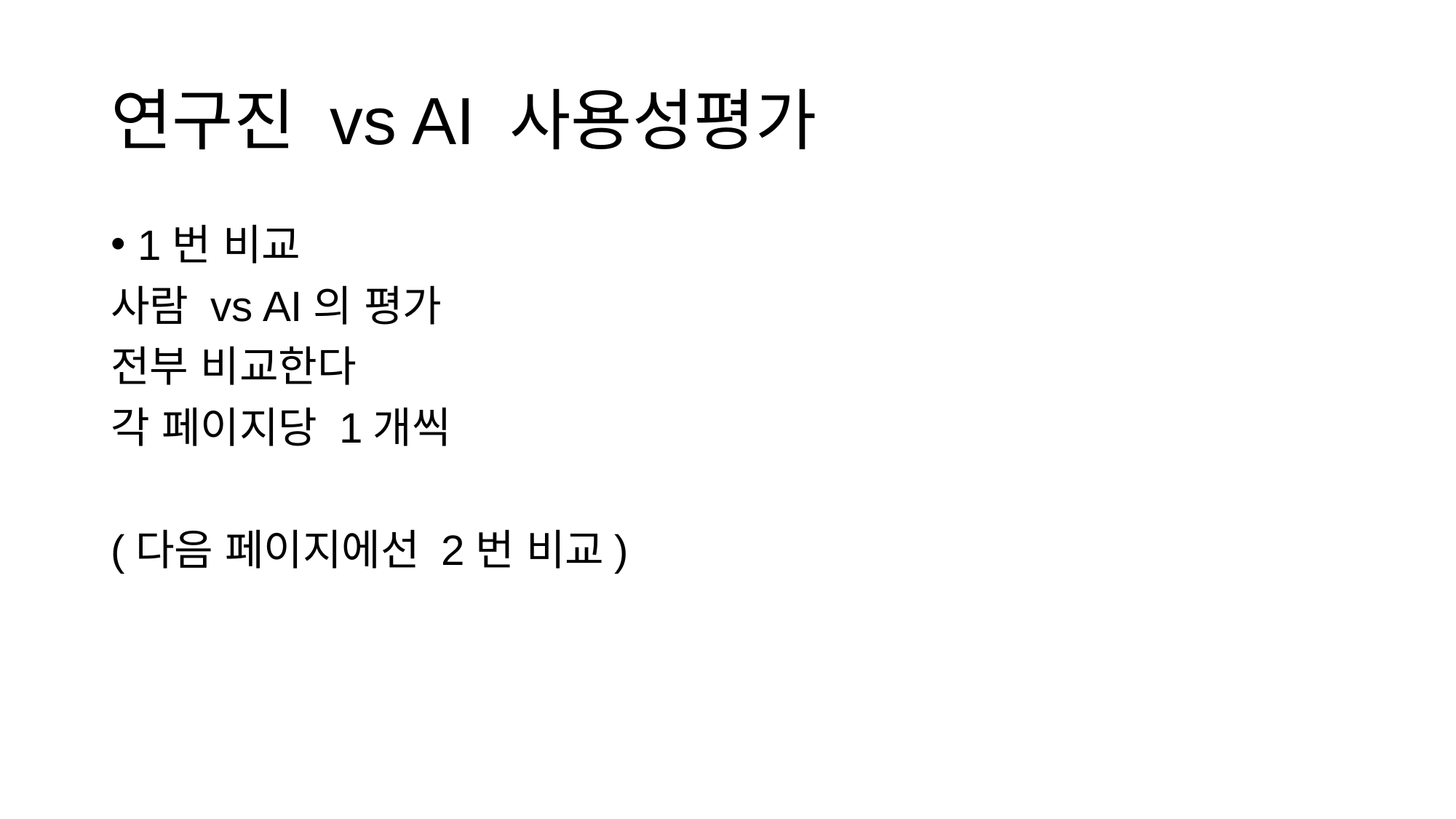

# 연구진 vs AI 사용성평가
1번 비교
사람 vs AI의 평가
전부 비교한다
각 페이지당 1개씩

(다음 페이지에선 2번 비교)